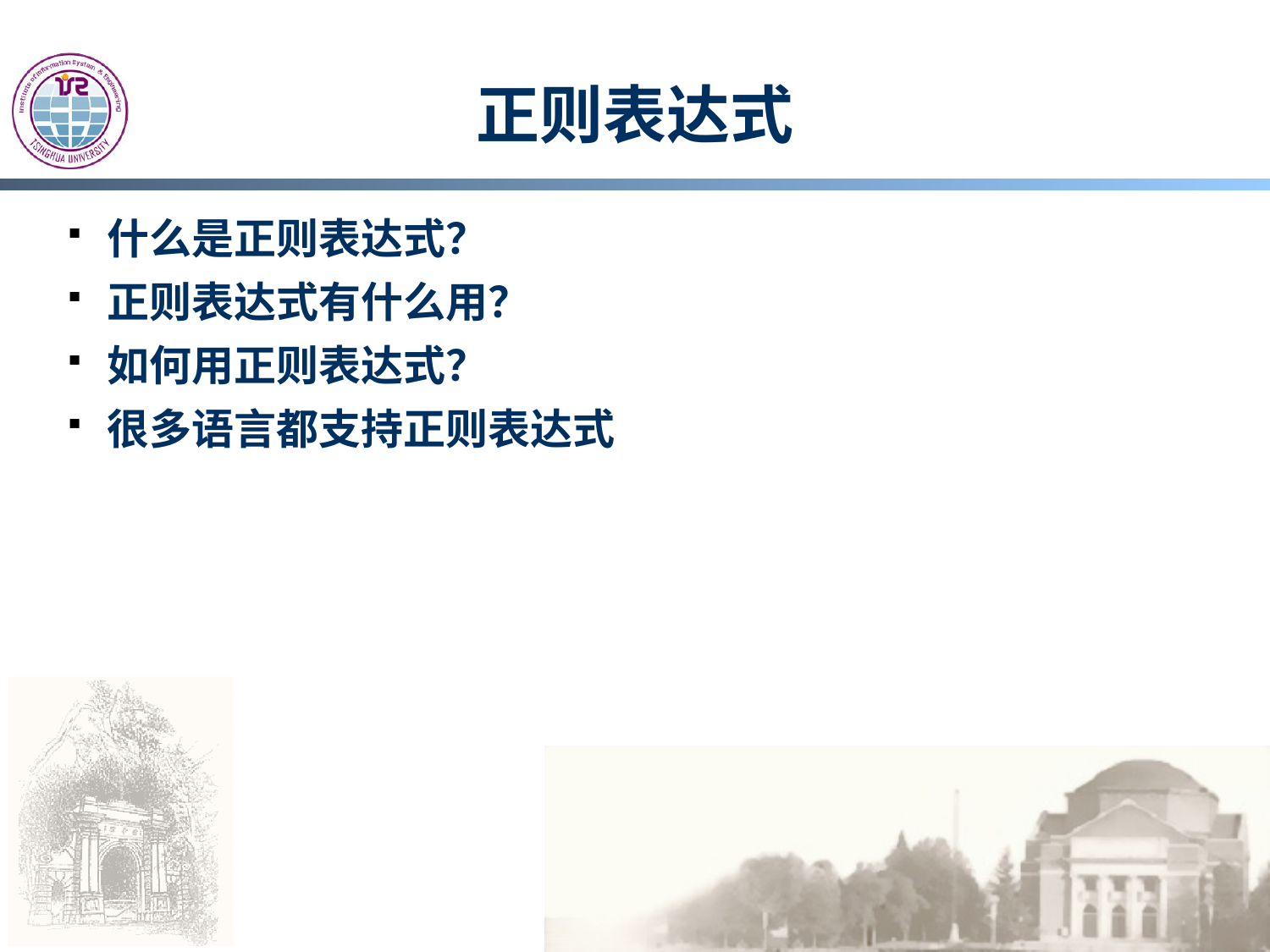

# 正则表达式
什么是正则表达式？
正则表达式有什么用？
如何用正则表达式？
很多语言都支持正则表达式